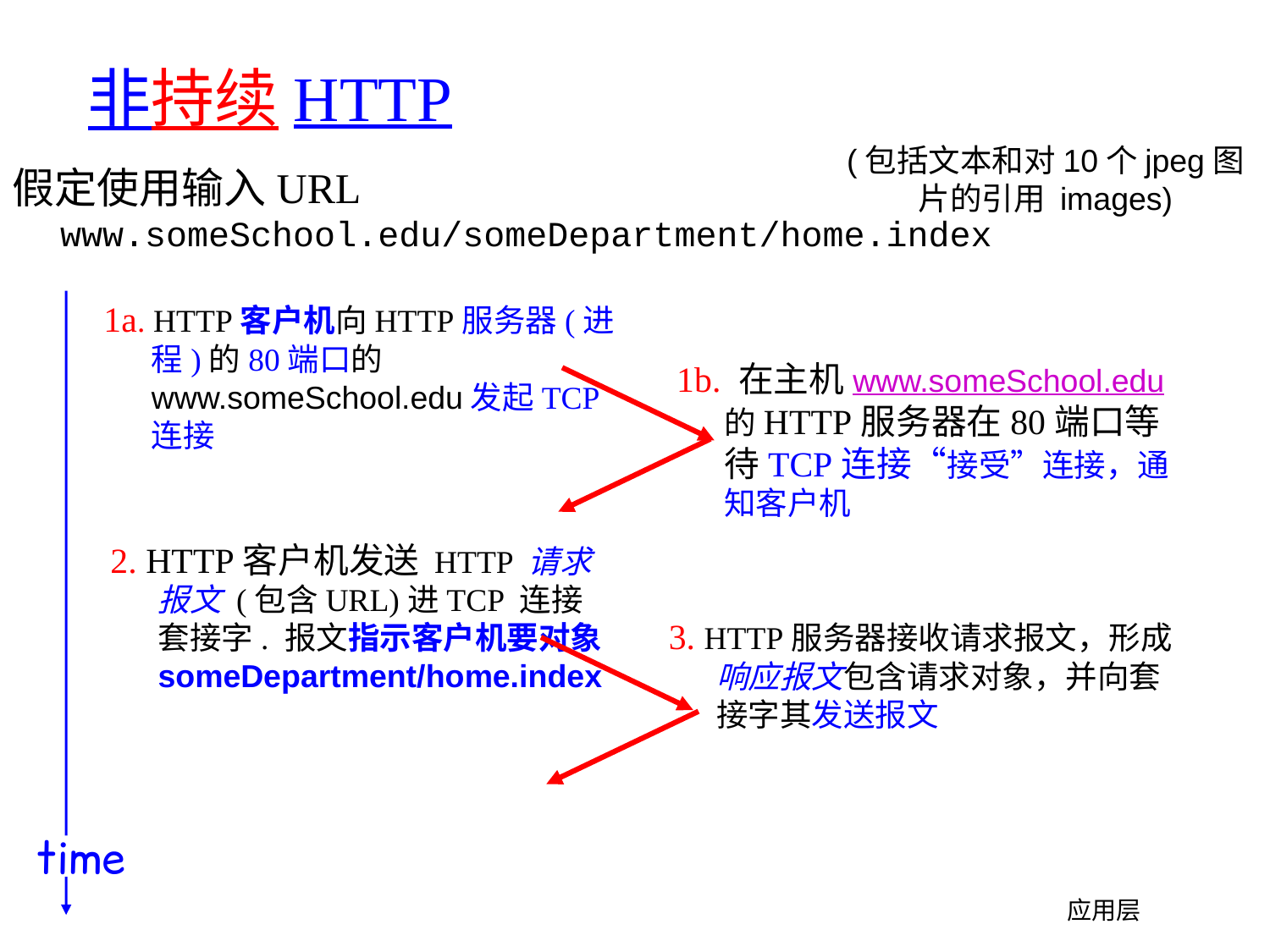

# 非持续HTTP
(包括文本和对10个jpeg图片的引用 images)
假定使用输入URL www.someSchool.edu/someDepartment/home.index

1a. HTTP客户机向HTTP服务器(进程)的80端口的www.someSchool.edu发起TCP连接
1b. 在主机www.someSchool.edu 的HTTP服务器在80端口等待TCP连接“接受”连接，通知客户机

2. HTTP客户机发送 HTTP 请求报文 (包含URL)进TCP 连接套接字. 报文指示客户机要对象someDepartment/home.index
3. HTTP服务器接收请求报文，形成响应报文包含请求对象，并向套接字其发送报文

time

应用层
27